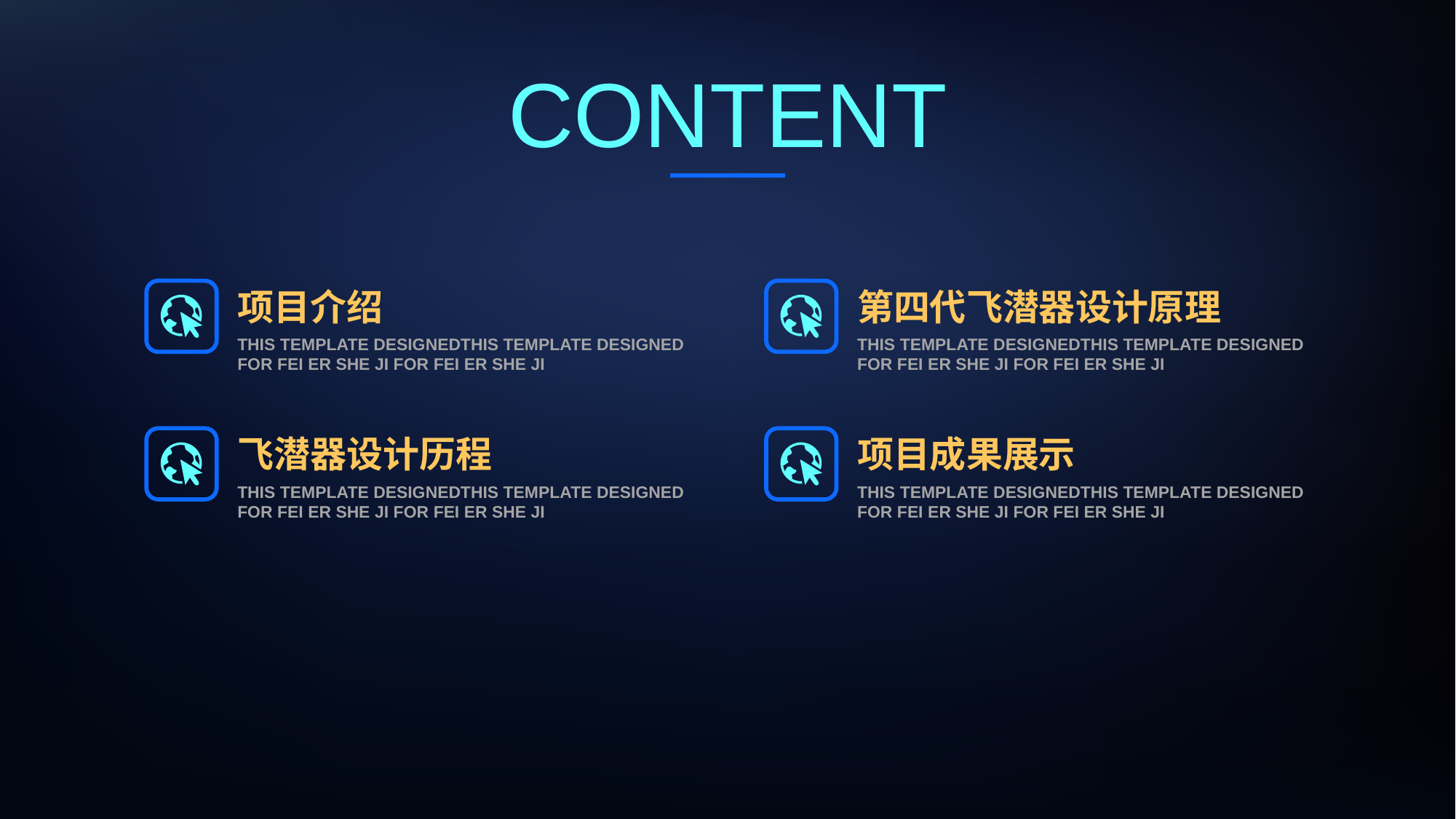

CONTENT
项目介绍
THIS TEMPLATE DESIGNEDTHIS TEMPLATE DESIGNED FOR FEI ER SHE JI FOR FEI ER SHE JI

第四代飞潜器设计原理
THIS TEMPLATE DESIGNEDTHIS TEMPLATE DESIGNED FOR FEI ER SHE JI FOR FEI ER SHE JI

飞潜器设计历程
THIS TEMPLATE DESIGNEDTHIS TEMPLATE DESIGNED FOR FEI ER SHE JI FOR FEI ER SHE JI

项目成果展示
THIS TEMPLATE DESIGNEDTHIS TEMPLATE DESIGNED FOR FEI ER SHE JI FOR FEI ER SHE JI